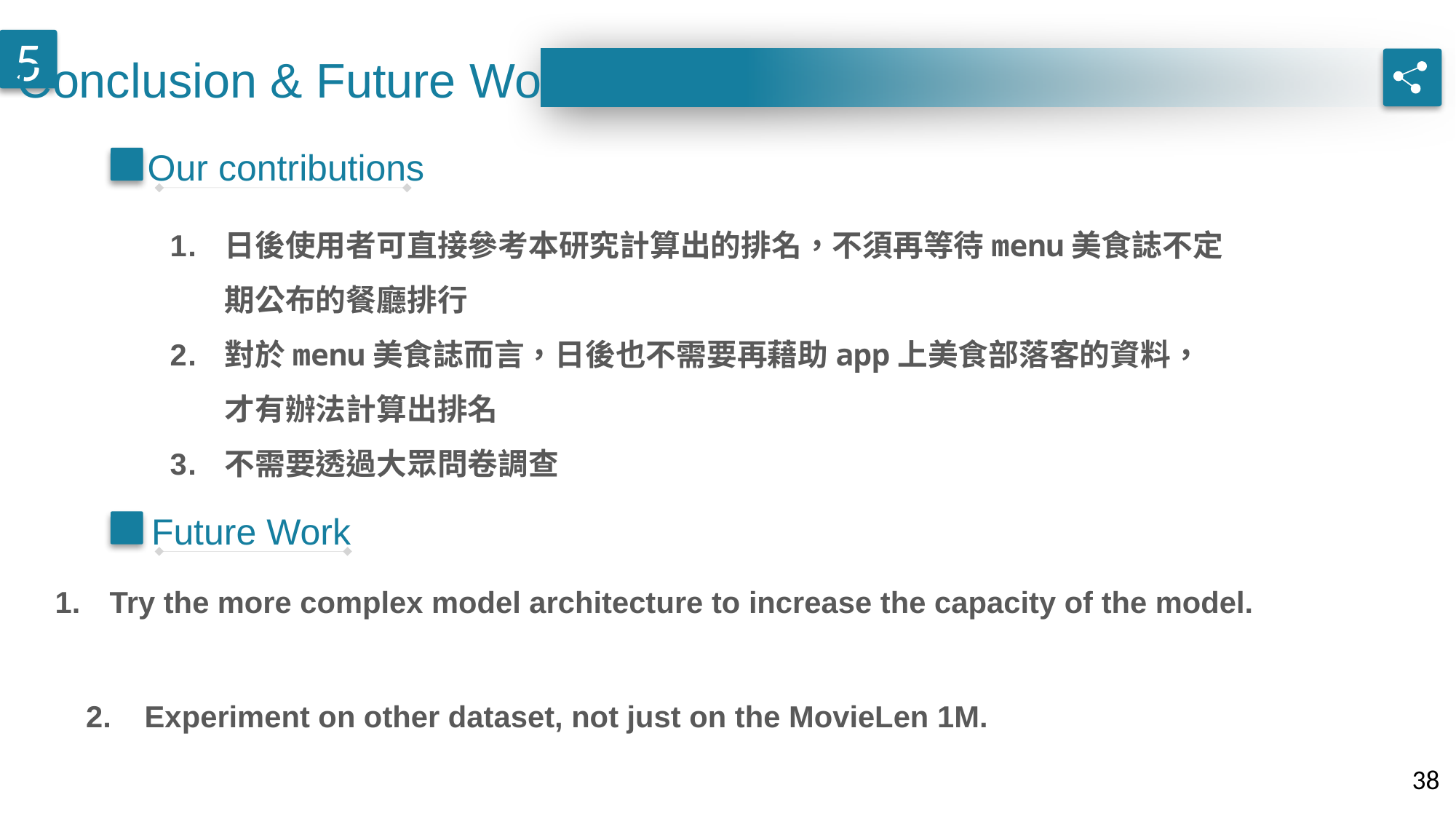

Conclusion & Future Work
5

Our contributions

日後使用者可直接參考本研究計算出的排名，不須再等待menu美食誌不定期公布的餐廳排行
對於menu美食誌而言，日後也不需要再藉助app上美食部落客的資料，才有辦法計算出排名
不需要透過大眾問卷調查
Future Work

Try the more complex model architecture to increase the capacity of the model.
2.    Experiment on other dataset, not just on the MovieLen 1M.
38